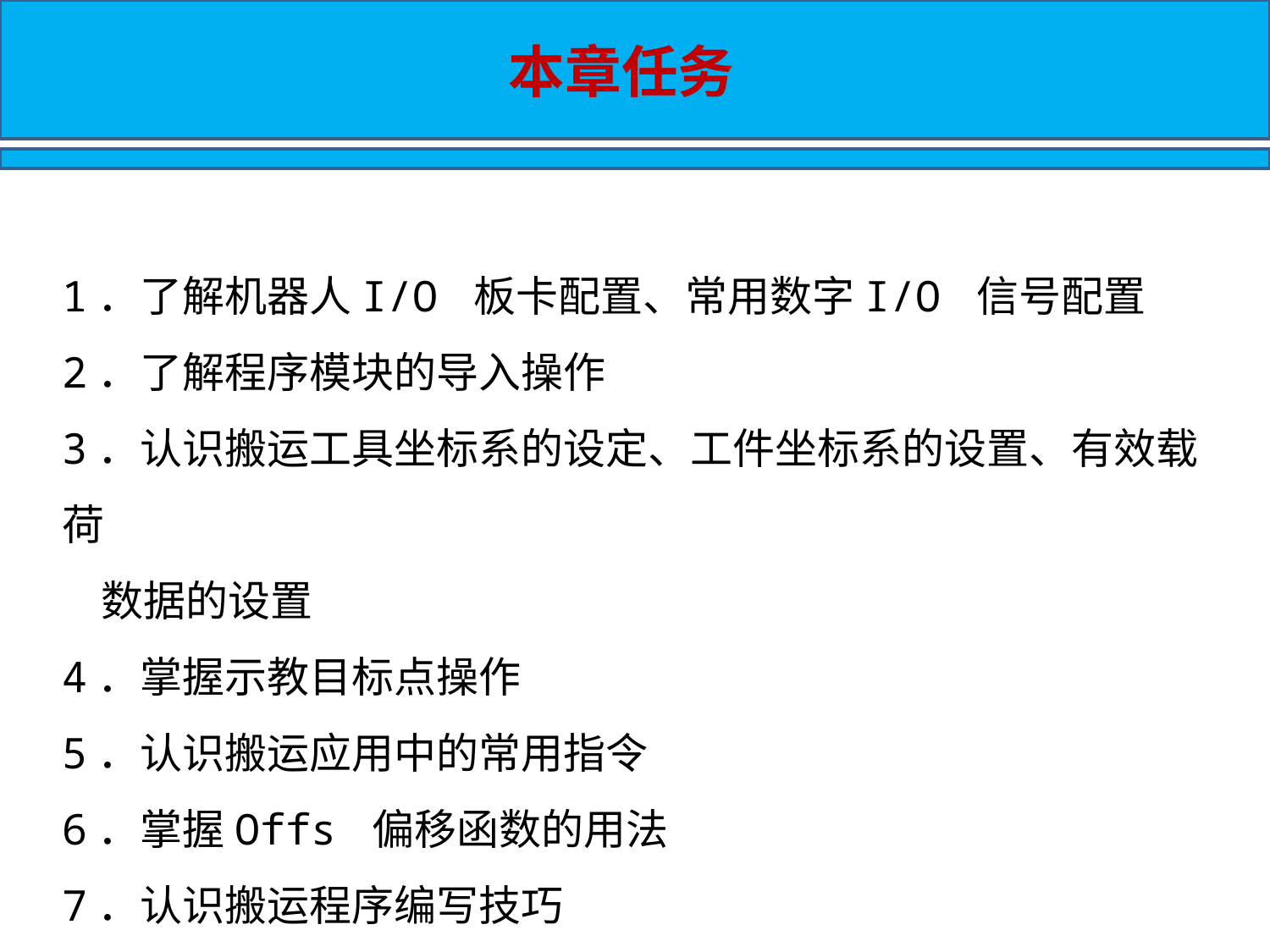

本章任务

1．了解机器人I/O 板卡配置、常用数字I/O 信号配置
2．了解程序模块的导入操作
3．认识搬运工具坐标系的设定、工件坐标系的设置、有效载荷
   数据的设置
4．掌握示教目标点操作
5．认识搬运应用中的常用指令
6．掌握Offs 偏移函数的用法
7．认识搬运程序编写技巧